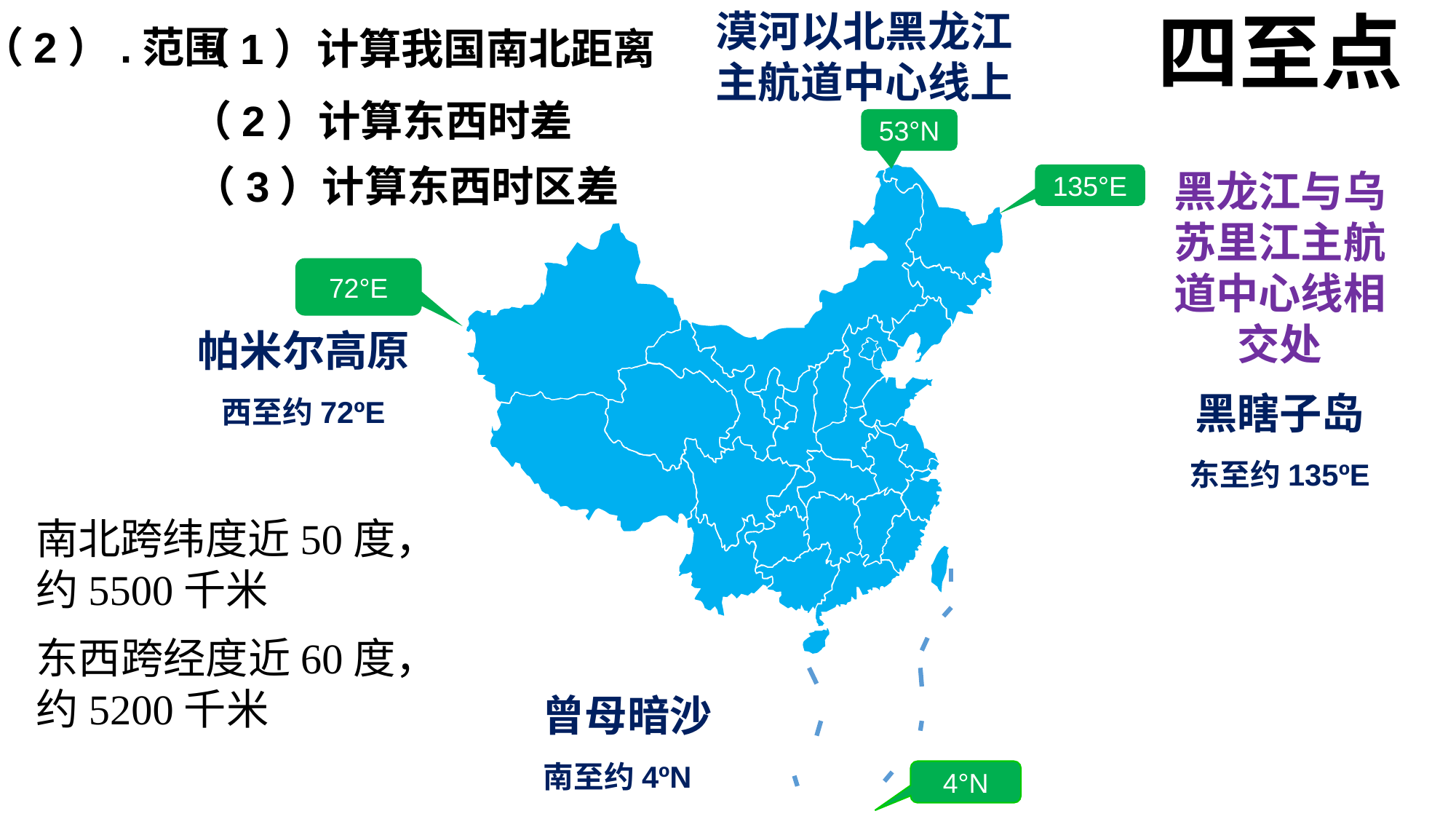

四至点
漠河以北黑龙江主航道中心线上
（2）.范围
（1）计算我国南北距离
（2）计算东西时差
53°N
（3）计算东西时区差
黑龙江与乌苏里江主航道中心线相交处
黑瞎子岛
东至约135ºE
135°E

72°E
帕米尔高原
西至约72ºE
南北跨纬度近50度，约5500千米
东西跨经度近60度，约5200千米
 曾母暗沙
南至约4ºN
4°N